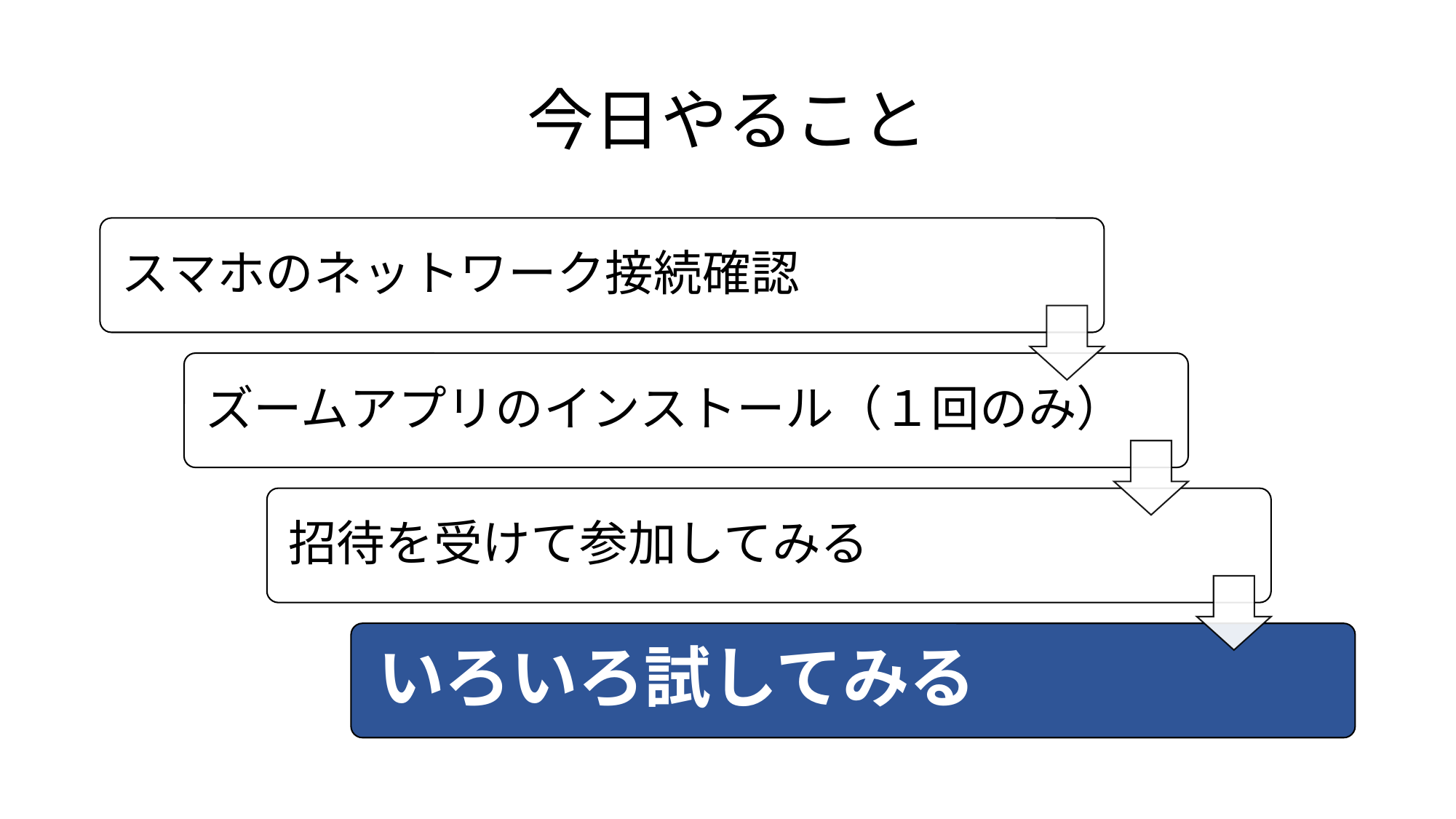

# 今日やること
スマホのネットワーク接続確認
ズームアプリのインストール（１回のみ）
招待を受けて参加してみる
いろいろ試してみる